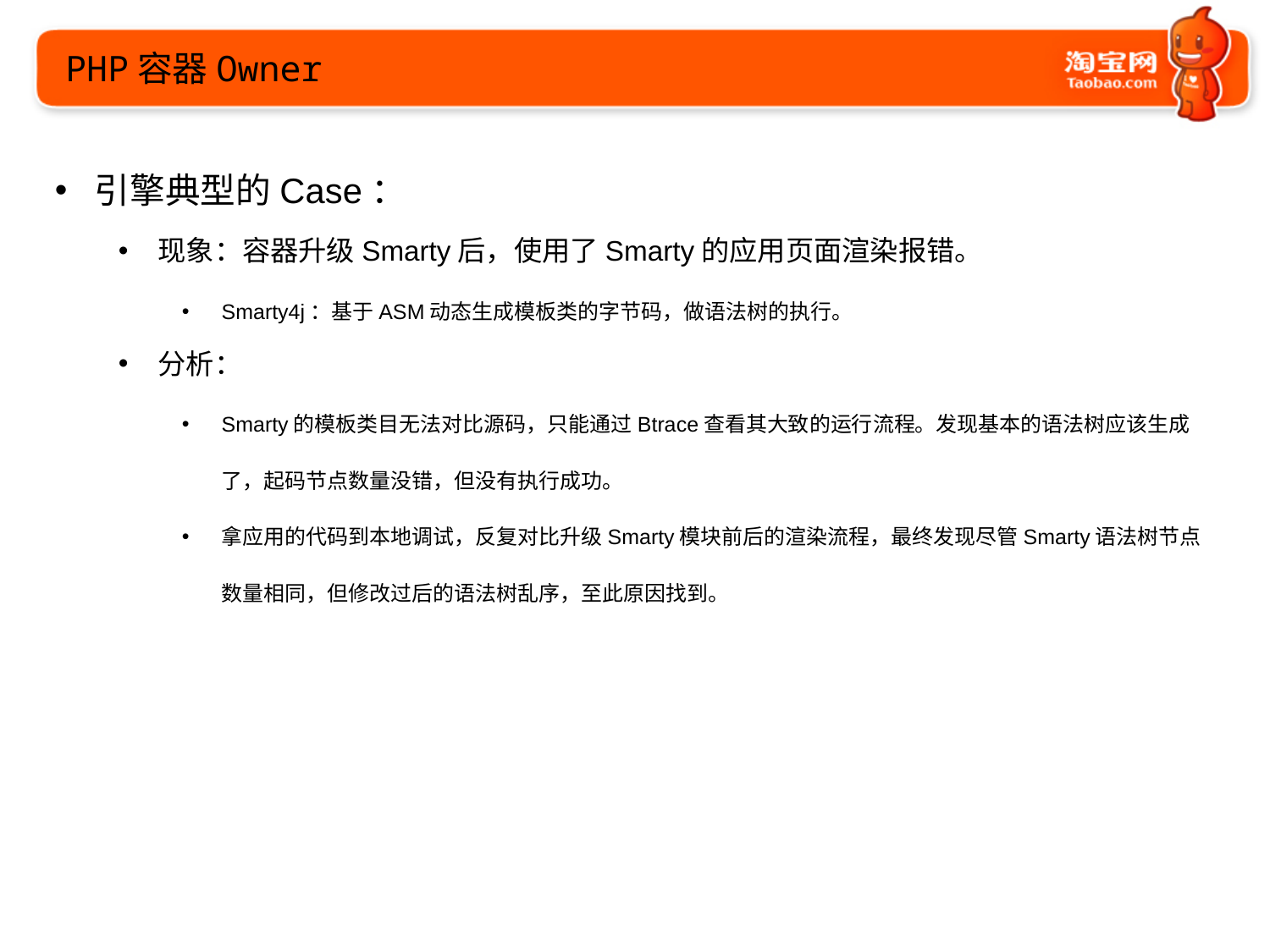

PHP容器Owner
引擎典型的Case：
现象：容器升级Smarty后，使用了Smarty的应用页面渲染报错。
Smarty4j：基于ASM动态生成模板类的字节码，做语法树的执行。
分析：
Smarty的模板类目无法对比源码，只能通过Btrace查看其大致的运行流程。发现基本的语法树应该生成了，起码节点数量没错，但没有执行成功。
拿应用的代码到本地调试，反复对比升级Smarty模块前后的渲染流程，最终发现尽管Smarty语法树节点数量相同，但修改过后的语法树乱序，至此原因找到。